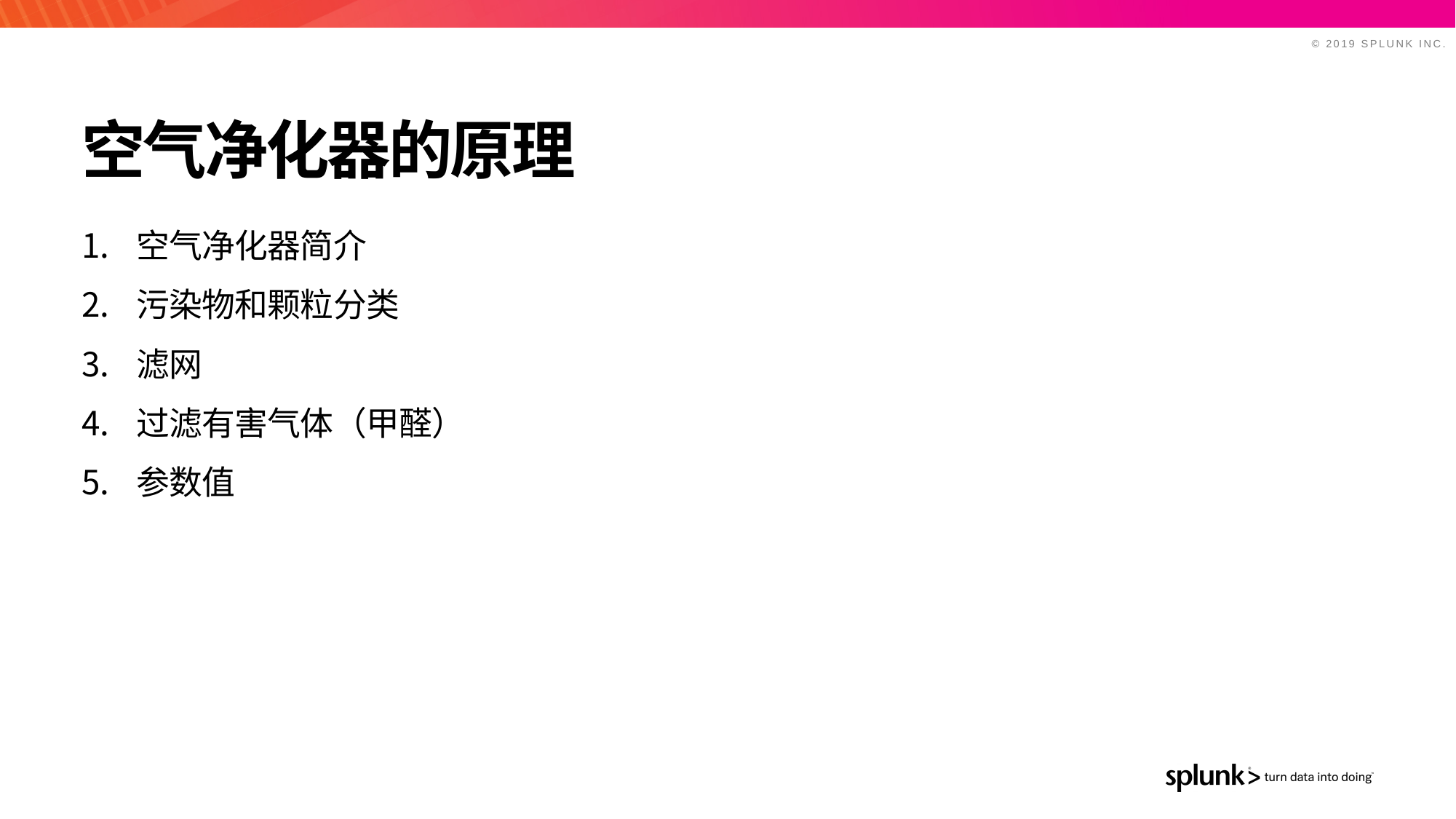

# 空气净化器的原理
空气净化器简介
污染物和颗粒分类
滤网
过滤有害气体（甲醛）
参数值